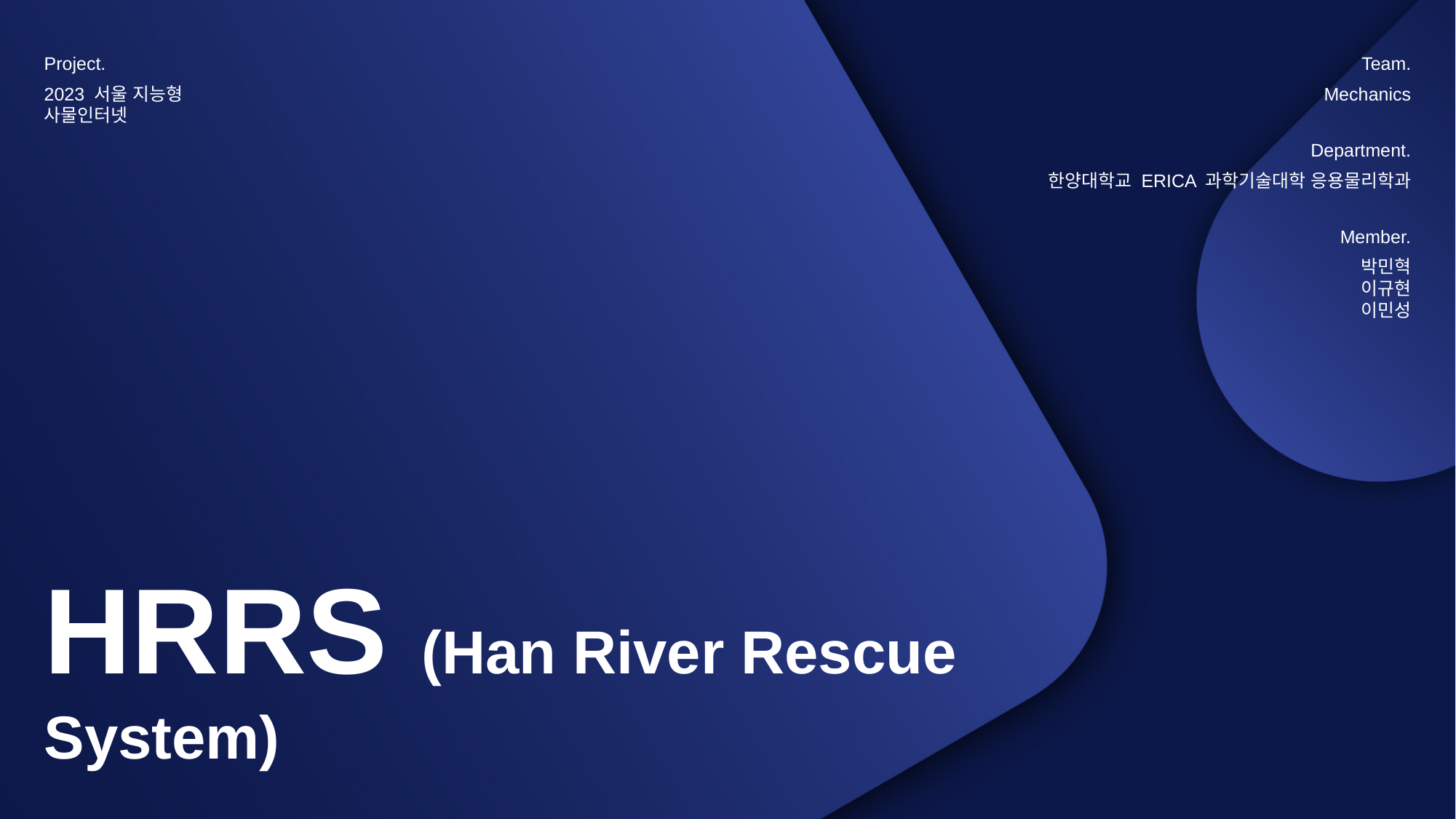

Project.
Team.
2023 서울 지능형 사물인터넷
Mechanics
Department.
한양대학교 ERICA 과학기술대학 응용물리학과
Member.
박민혁
이규현
이민성
HRRS (Han River Rescue System)